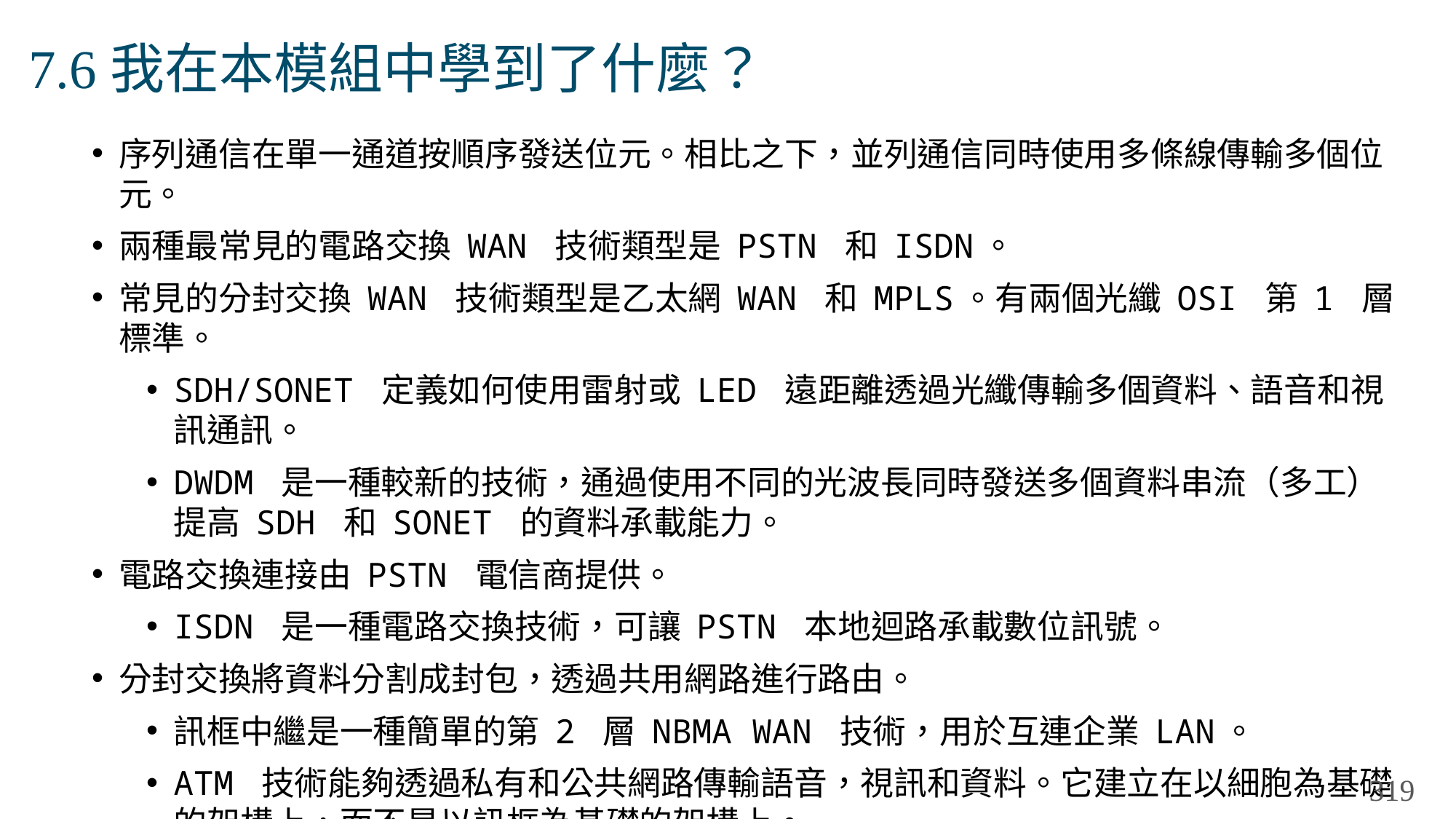

# 7.6我在本模組中學到了什麼？
序列通信在單一通道按順序發送位元。相比之下，並列通信同時使用多條線傳輸多個位元。
兩種最常見的電路交換 WAN 技術類型是 PSTN 和 ISDN。
常見的分封交換 WAN 技術類型是乙太網 WAN 和 MPLS。有兩個光纖 OSI 第 1 層標準。
SDH/SONET 定義如何使用雷射或 LED 遠距離透過光纖傳輸多個資料、語音和視訊通訊。
DWDM 是一種較新的技術，通過使用不同的光波長同時發送多個資料串流（多工）提高 SDH 和 SONET 的資料承載能力。
電路交換連接由 PSTN 電信商提供。
ISDN 是一種電路交換技術，可讓 PSTN 本地迴路承載數位訊號。
分封交換將資料分割成封包，透過共用網路進行路由。
訊框中繼是一種簡單的第 2 層 NBMA WAN 技術，用於互連企業 LAN。
ATM 技術能夠透過私有和公共網路傳輸語音，視訊和資料。它建立在以細胞為基礎的架構上，而不是以訊框為基礎的架構上。
319